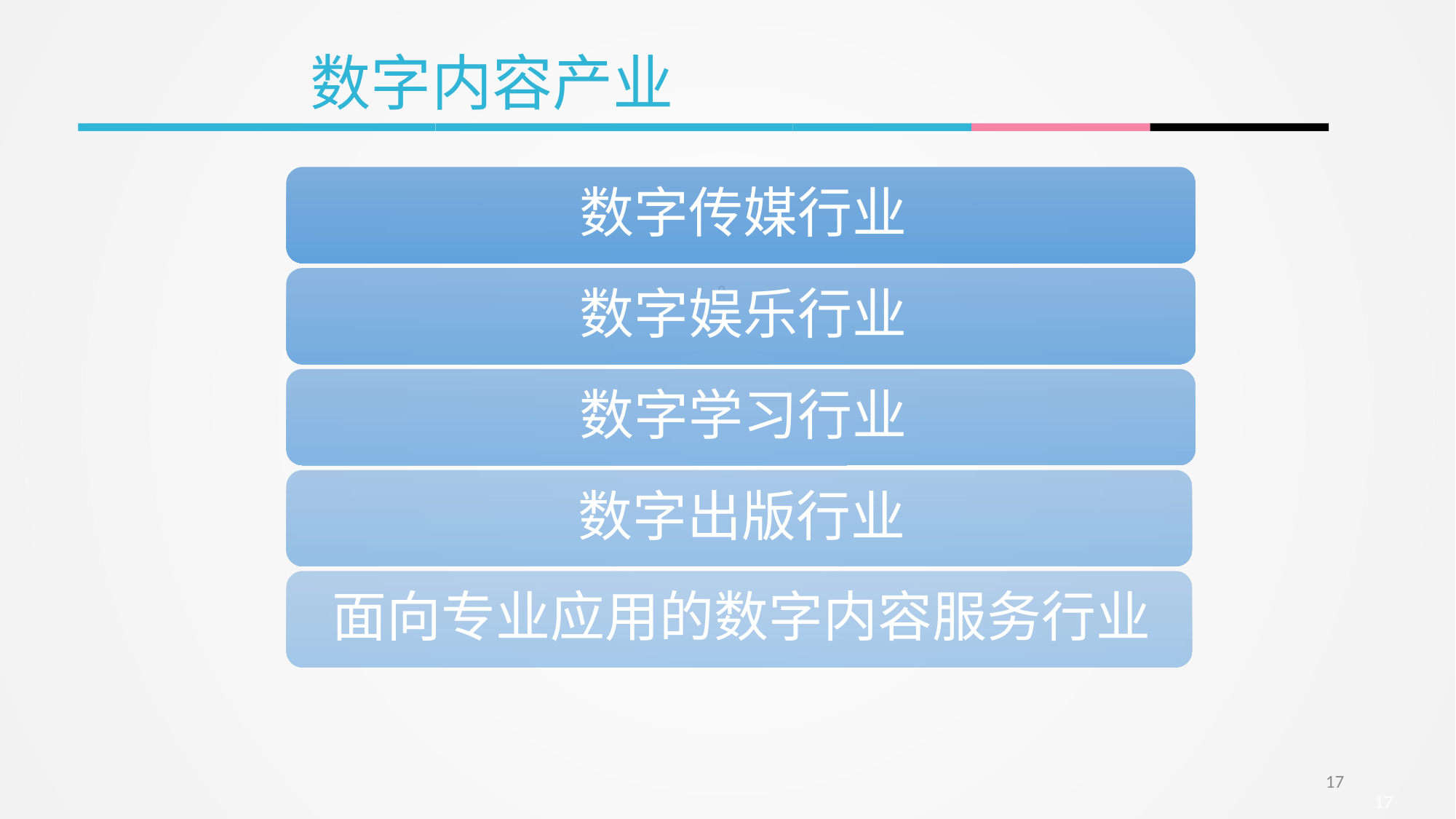

数字内容产业

数字传媒行业
数字娱乐行业
数字学习行业
数字出版行业
面向专业应用的数字内容服务行业
。

17
17